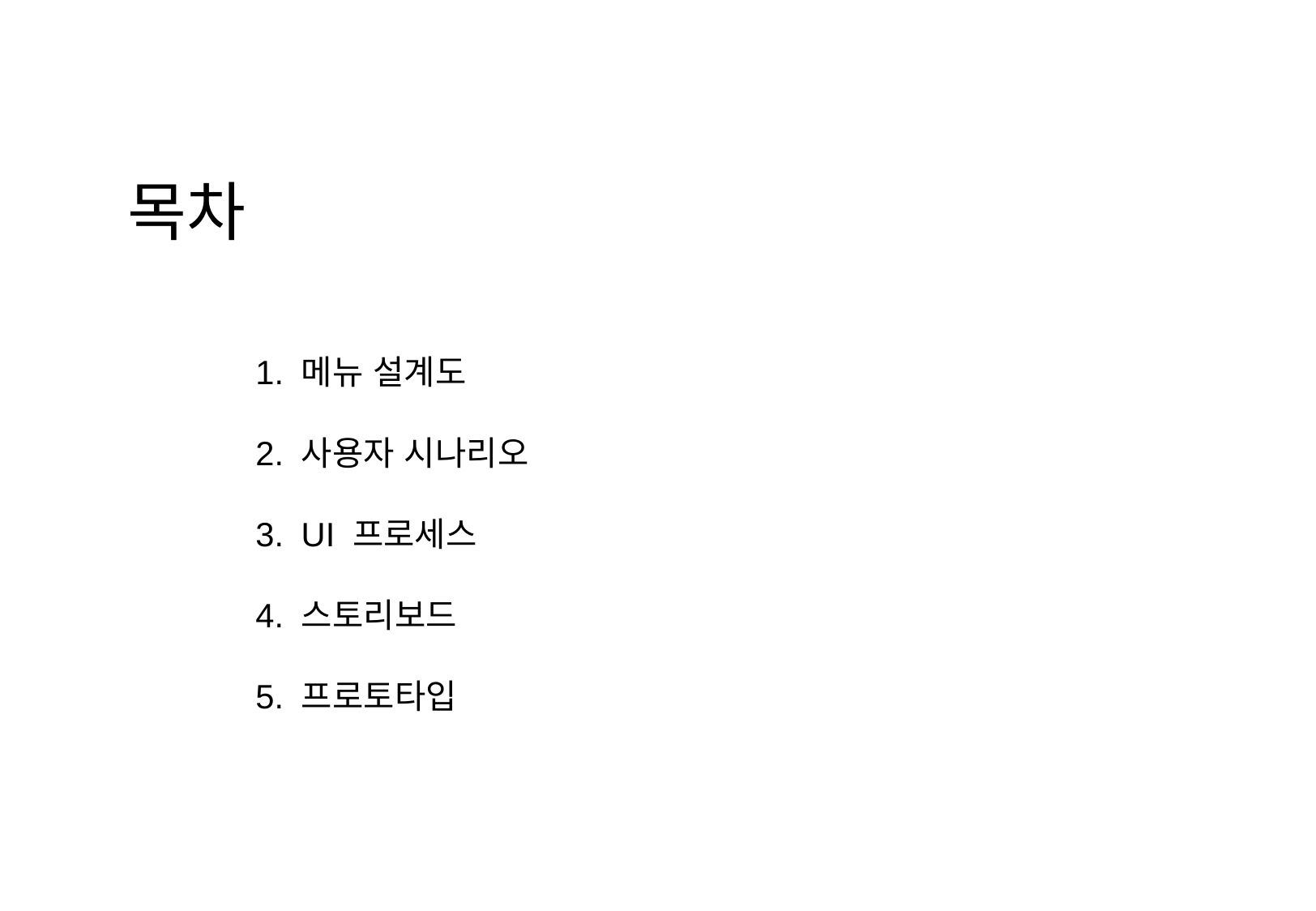

목차
메뉴 설계도
사용자 시나리오
UI 프로세스
스토리보드
프로토타입